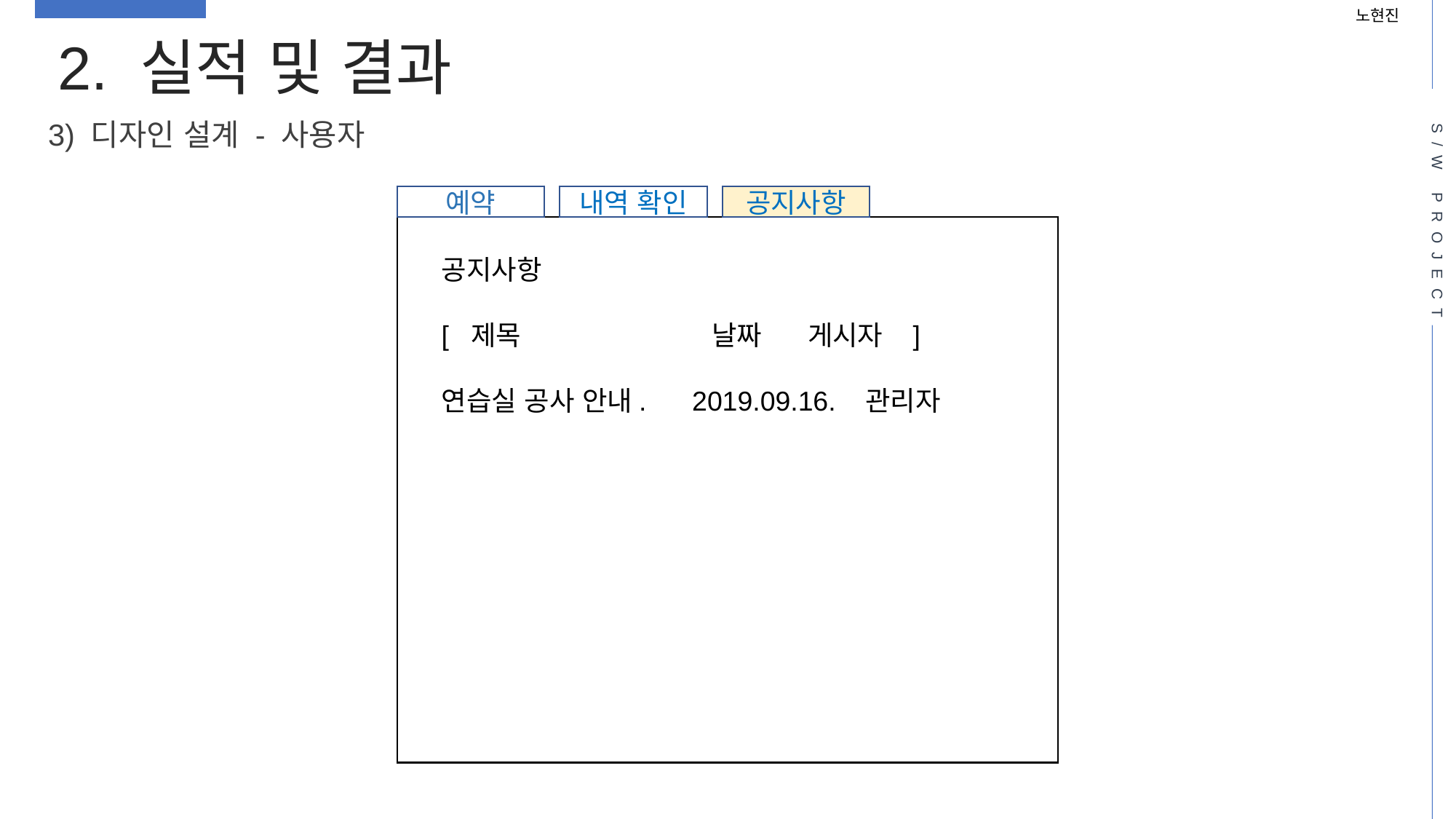

노현진
2. 실적 및 결과
3) 디자인 설계 - 사용자
S/W PROJECT
예약
내역 확인
공지사항

공지사항

[  제목                         날짜      게시자   ]

연습실 공사 안내.      2019.09.16.   관리자